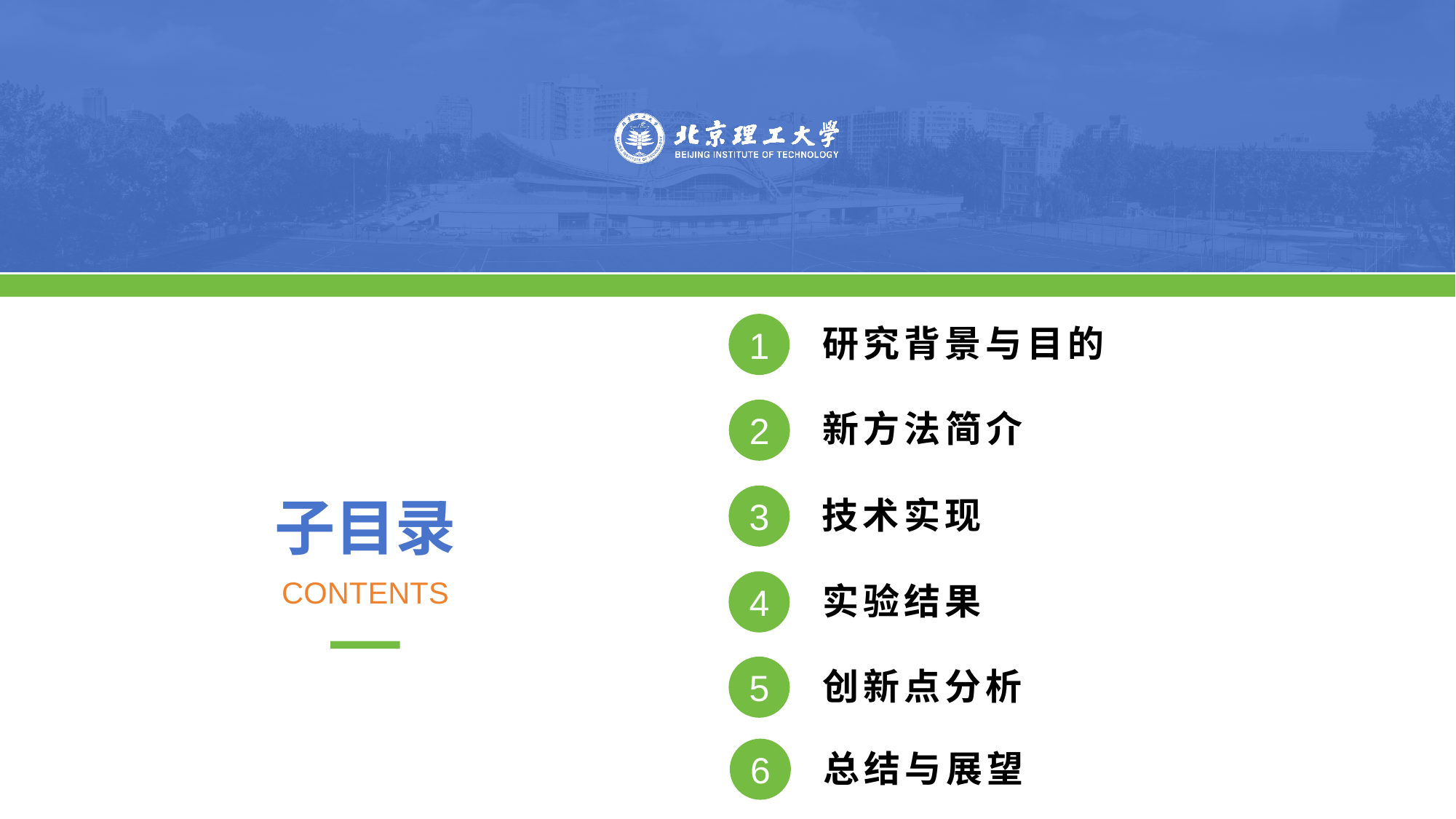

1
研究背景与目的
2
新方法简介
3
技术实现
子目录
4
实验结果
CONTENTS

5
创新点分析
6
总结与展望